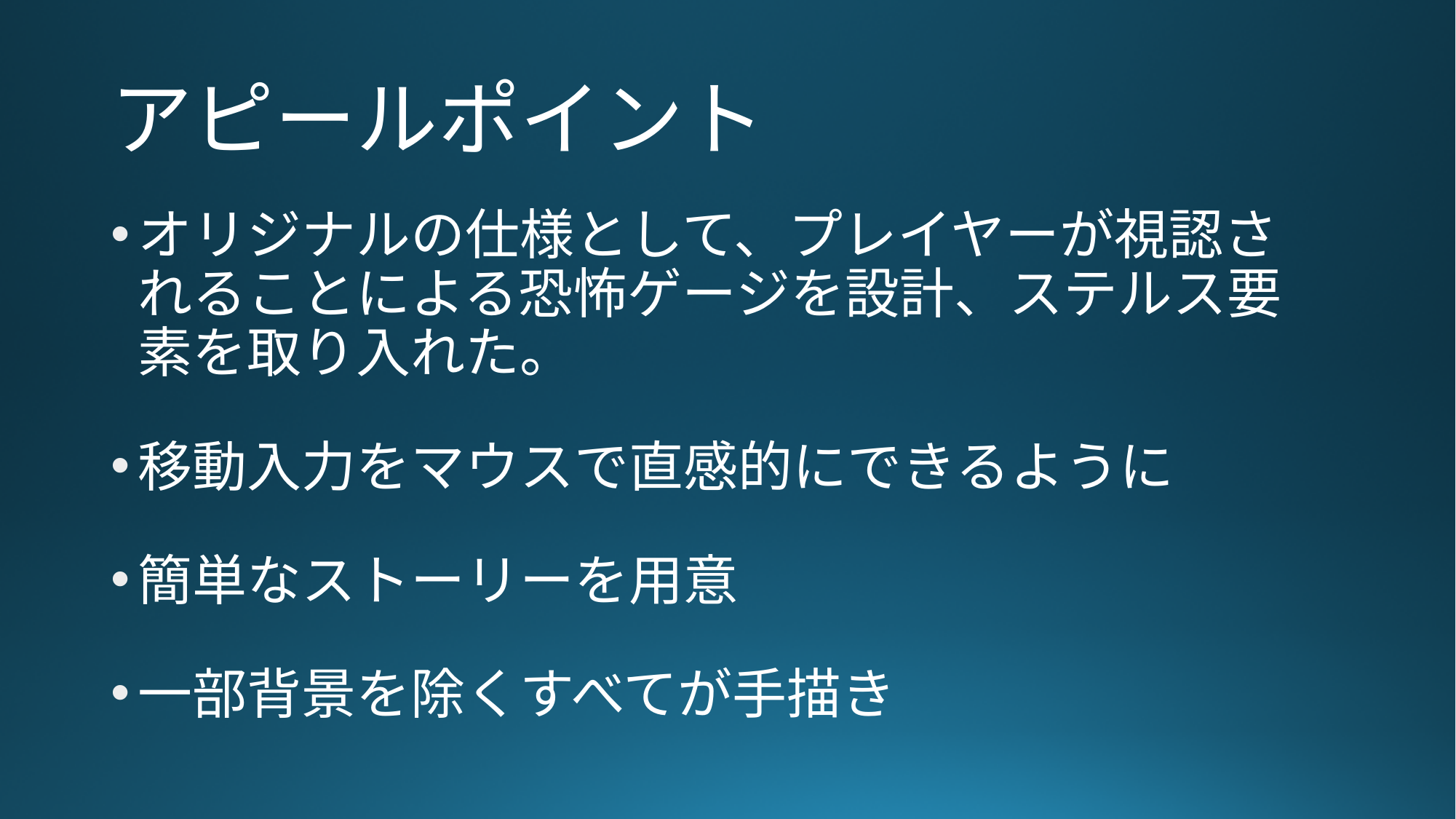

# アピールポイント
オリジナルの仕様として、プレイヤーが視認されることによる恐怖ゲージを設計、ステルス要素を取り入れた。
移動入力をマウスで直感的にできるように
簡単なストーリーを用意
一部背景を除くすべてが手描き